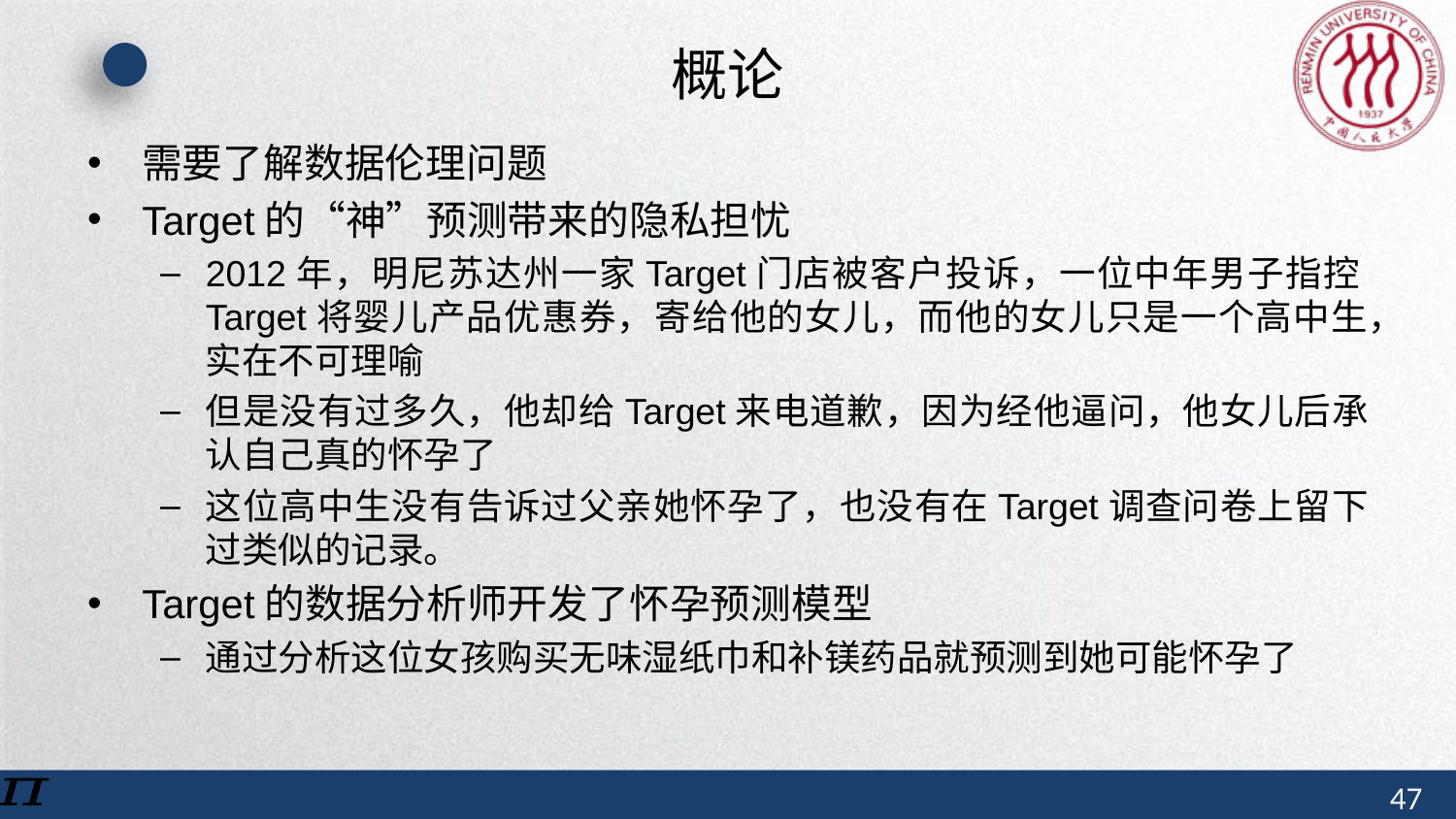

# 概论
需要了解数据伦理问题
Target的“神”预测带来的隐私担忧
2012年，明尼苏达州一家Target门店被客户投诉，一位中年男子指控Target将婴儿产品优惠券，寄给他的女儿，而他的女儿只是一个高中生，实在不可理喻
但是没有过多久，他却给Target来电道歉，因为经他逼问，他女儿后承认自己真的怀孕了
这位高中生没有告诉过父亲她怀孕了，也没有在Target调查问卷上留下过类似的记录。
Target的数据分析师开发了怀孕预测模型
通过分析这位女孩购买无味湿纸巾和补镁药品就预测到她可能怀孕了